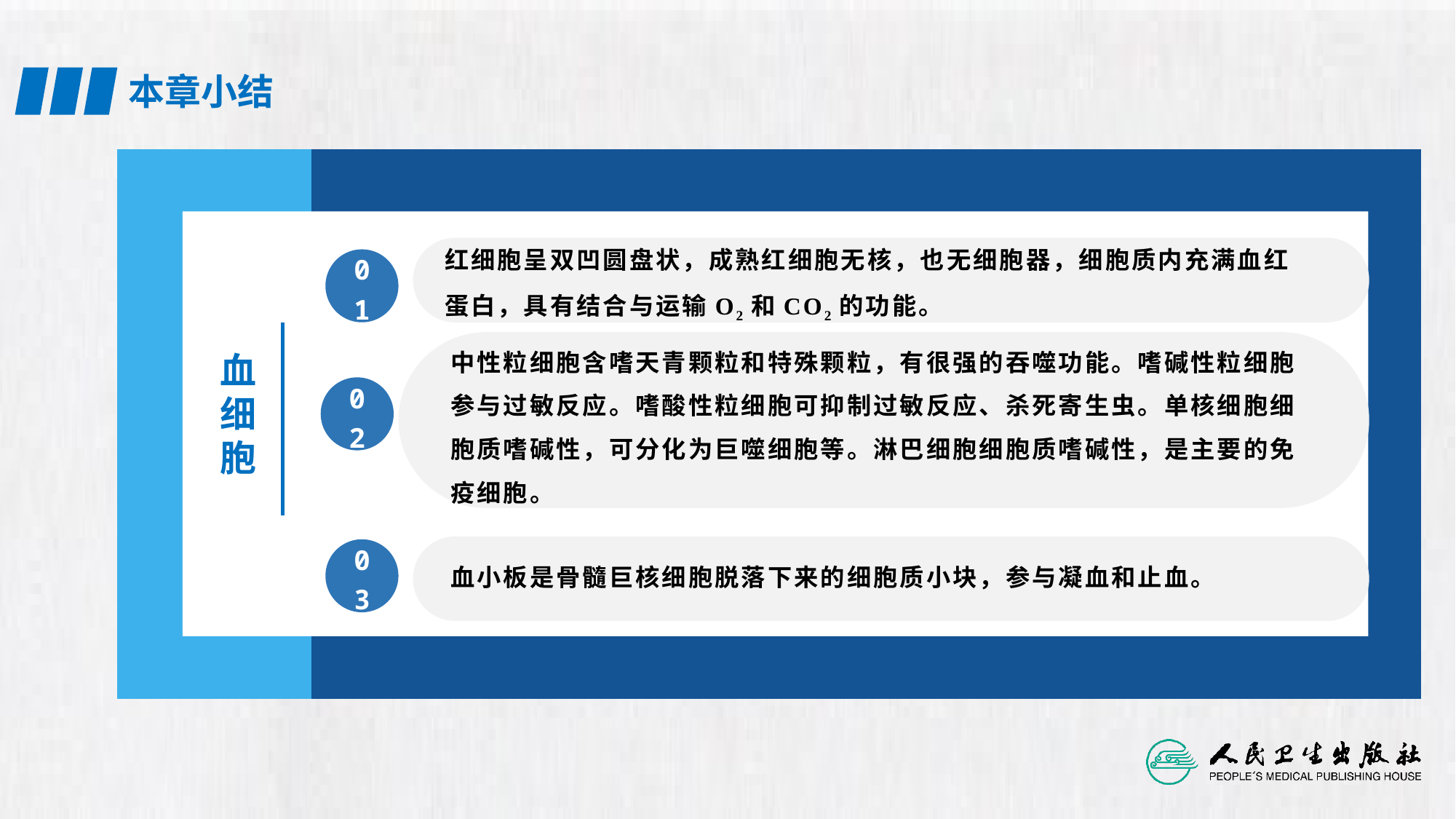

红细胞呈双凹圆盘状，成熟红细胞无核，也无细胞器，细胞质内充满血红蛋白，具有结合与运输O2和CO2的功能。

01

血细胞
中性粒细胞含嗜天青颗粒和特殊颗粒，有很强的吞噬功能。嗜碱性粒细胞参与过敏反应。嗜酸性粒细胞可抑制过敏反应、杀死寄生虫。单核细胞细胞质嗜碱性，可分化为巨噬细胞等。淋巴细胞细胞质嗜碱性，是主要的免疫细胞。

02
03

血小板是骨髓巨核细胞脱落下来的细胞质小块，参与凝血和止血。

03